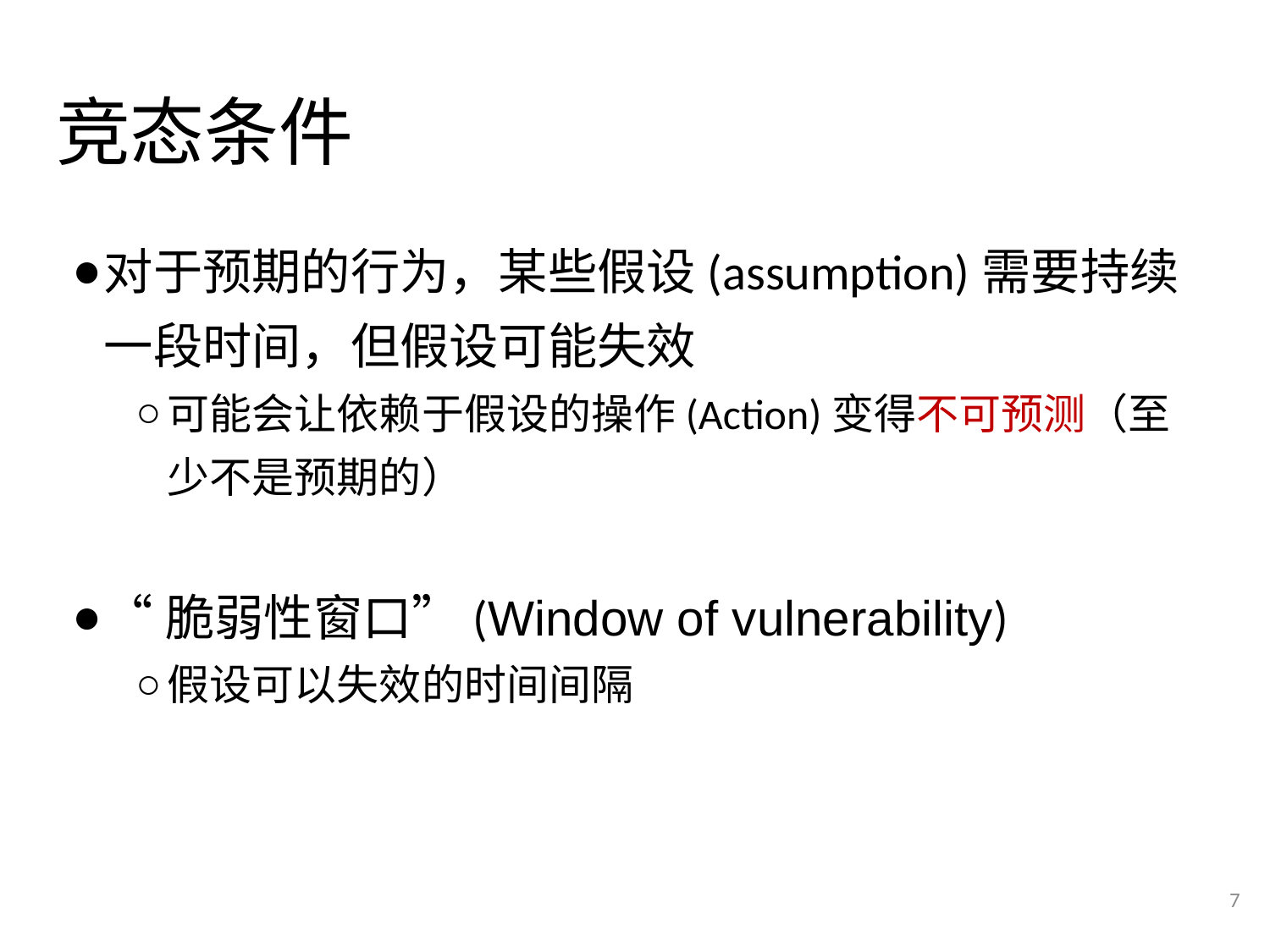

# 竞态条件
对于预期的行为，某些假设(assumption)需要持续一段时间，但假设可能失效
可能会让依赖于假设的操作(Action)变得不可预测（至少不是预期的）

“脆弱性窗口”(Window of vulnerability)
假设可以失效的时间间隔
7